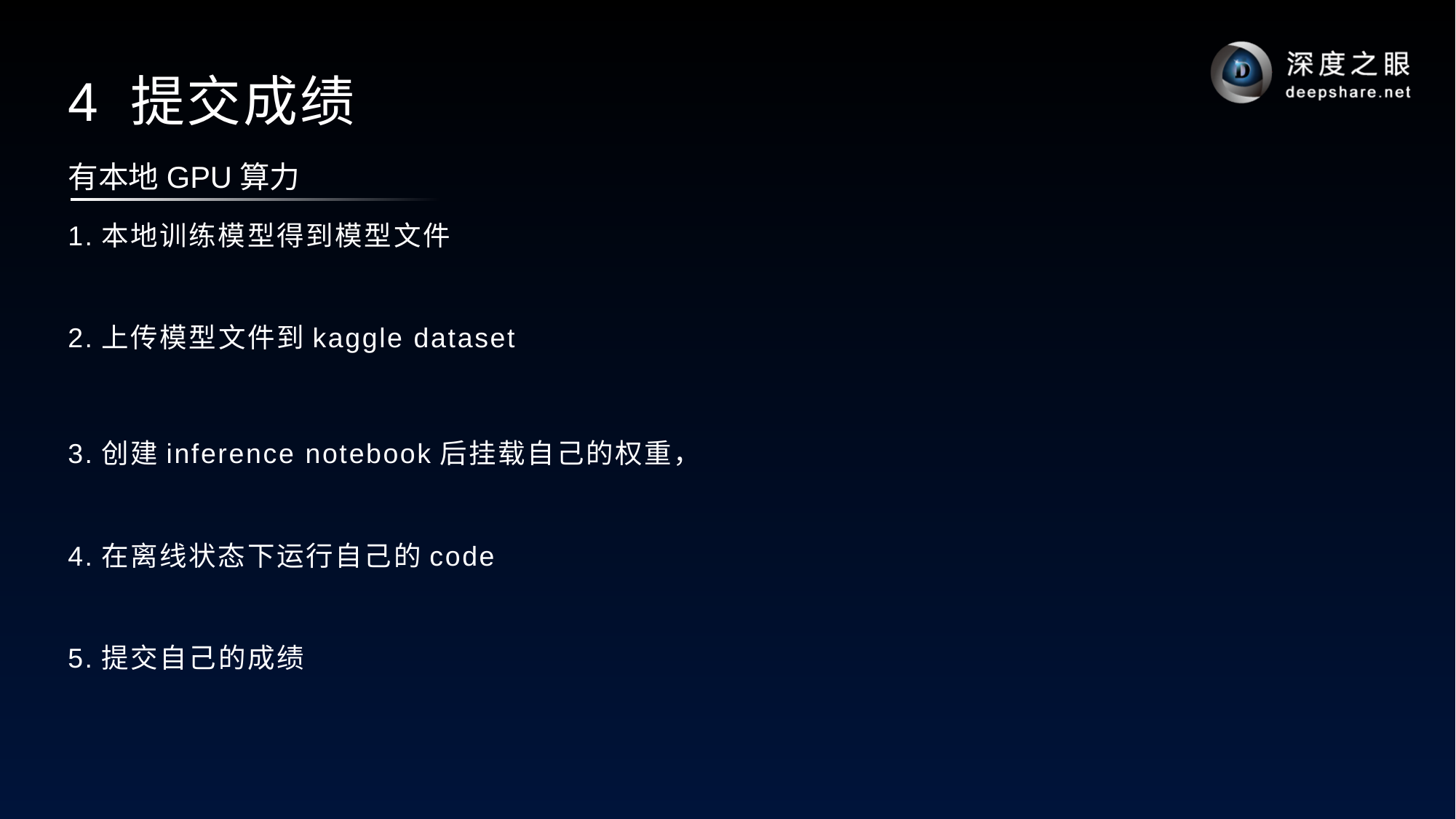

# 4 提交成绩
有本地GPU算力
1.本地训练模型得到模型文件

2.上传模型文件到kaggle dataset

3.创建inference notebook后挂载自己的权重，

4.在离线状态下运行自己的code

5.提交自己的成绩